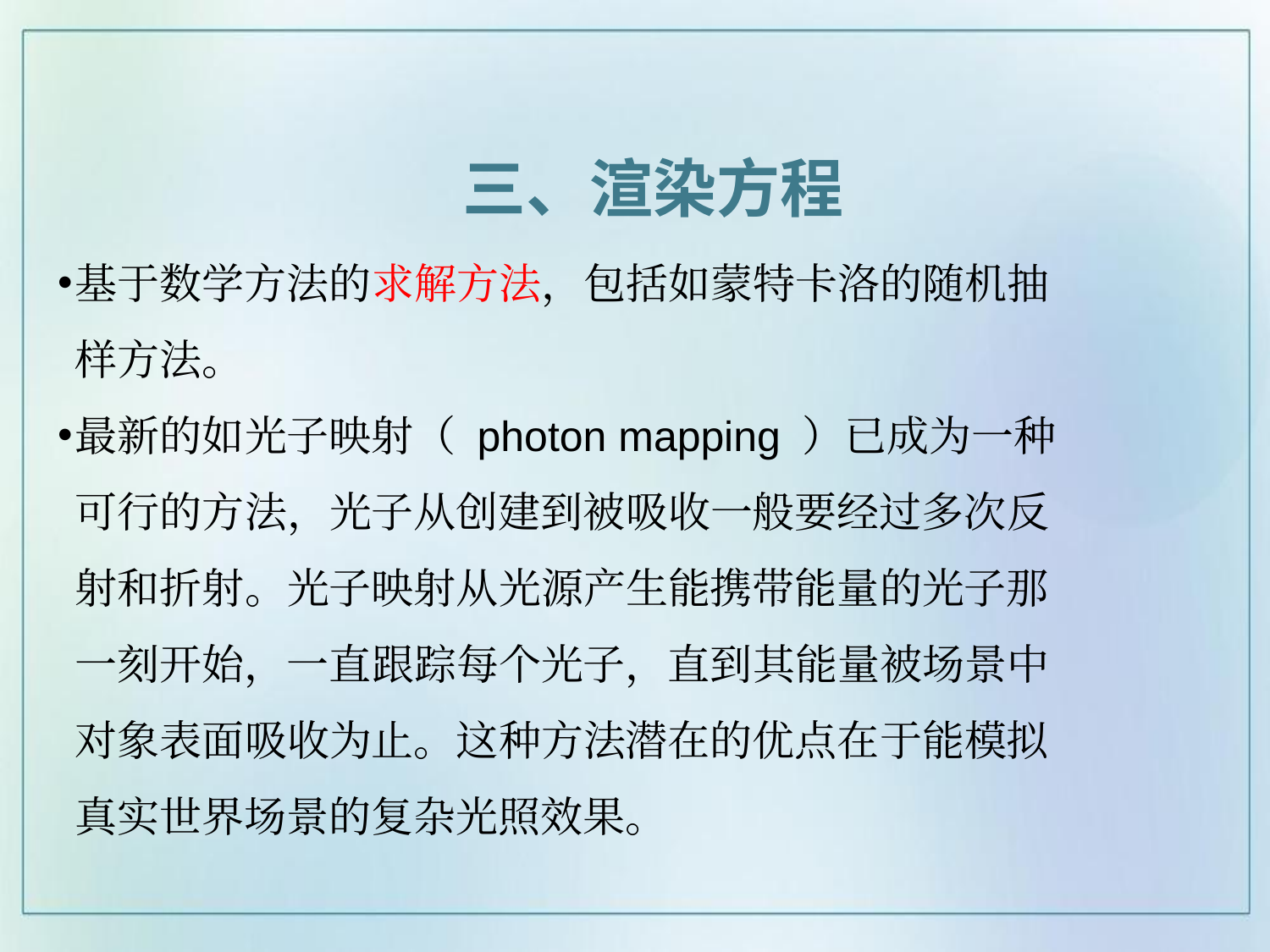

三、渲染方程
基于数学方法的求解方法，包括如蒙特卡洛的随机抽样方法。
最新的如光子映射（ photon mapping ）已成为一种可行的方法，光子从创建到被吸收一般要经过多次反射和折射。光子映射从光源产生能携带能量的光子那一刻开始，一直跟踪每个光子，直到其能量被场景中对象表面吸收为止。这种方法潜在的优点在于能模拟真实世界场景的复杂光照效果。